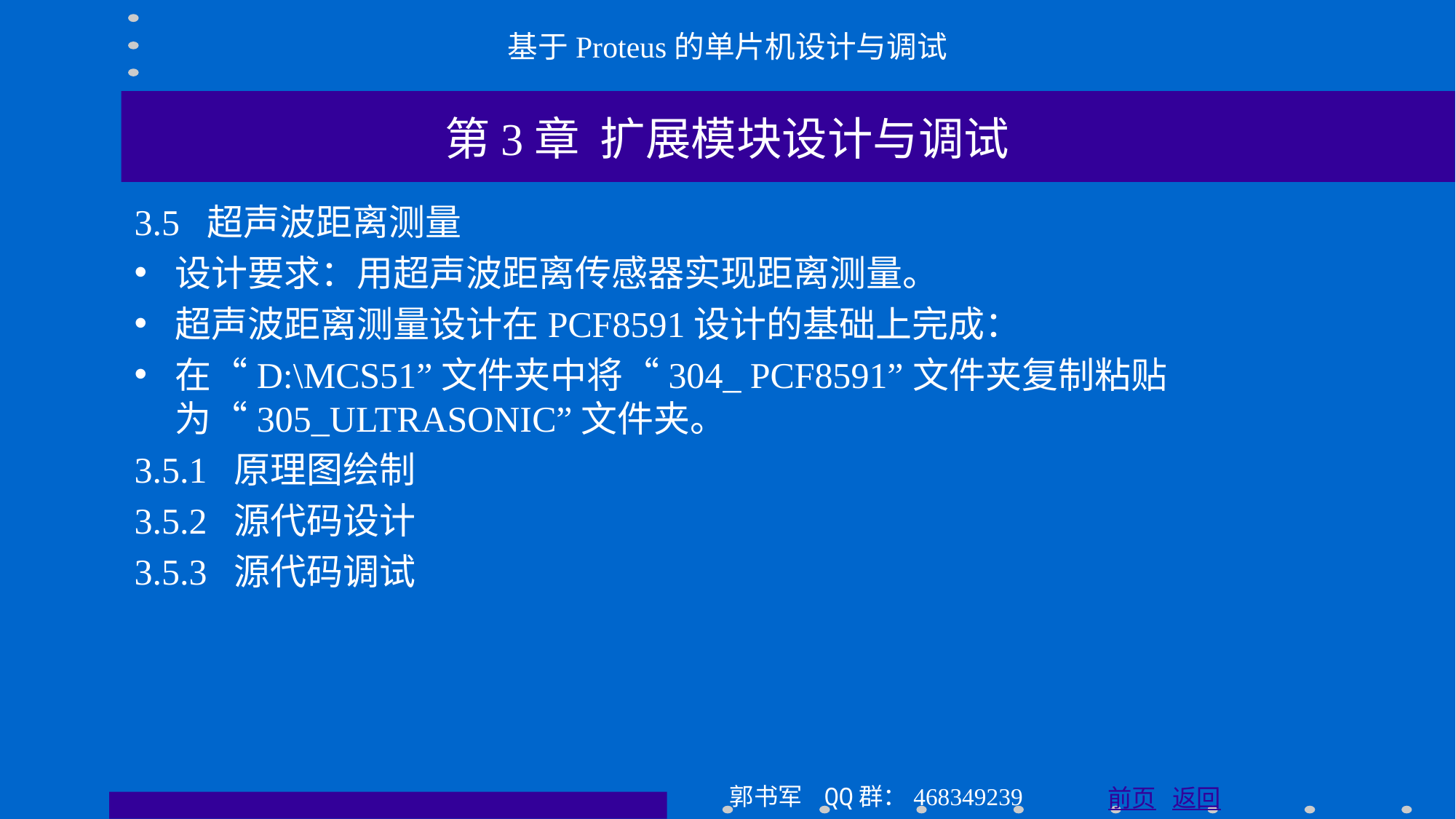

基于Proteus的单片机设计与调试
第3章  扩展模块设计与调试
3.5  超声波距离测量
设计要求：用超声波距离传感器实现距离测量。
超声波距离测量设计在PCF8591设计的基础上完成：
在“D:\MCS51”文件夹中将“304_ PCF8591”文件夹复制粘贴为“305_ULTRASONIC”文件夹。
3.5.1  原理图绘制
3.5.2  源代码设计
3.5.3  源代码调试

郭书军   QQ群：468349239
前页   返回